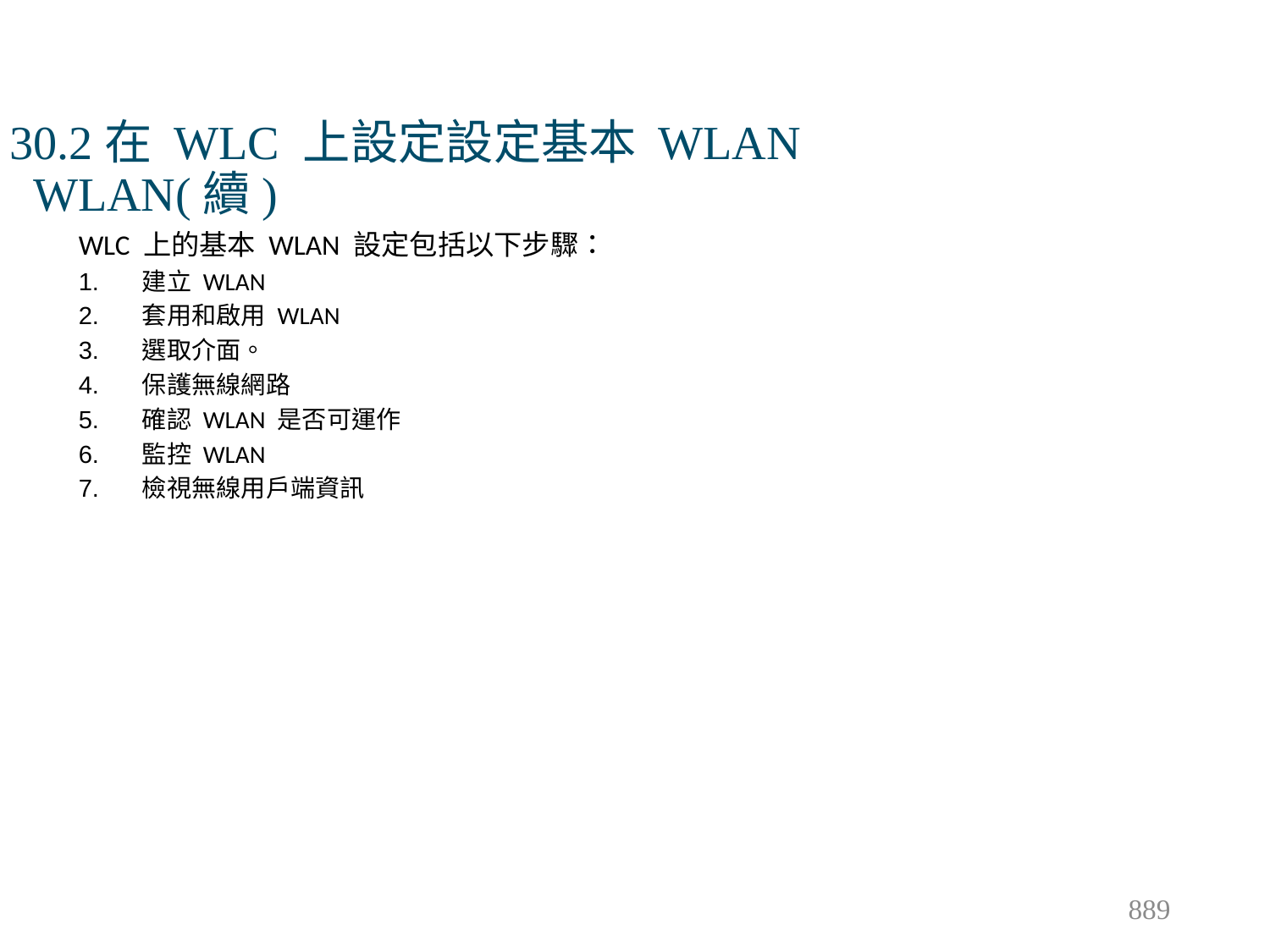

# 30.2在 WLC 上設定設定基本 WLAN WLAN(續)
WLC 上的基本 WLAN 設定包括以下步驟：
建立 WLAN
套用和啟用 WLAN
選取介面。
保護無線網路
確認 WLAN 是否可運作
監控 WLAN
檢視無線用戶端資訊

889